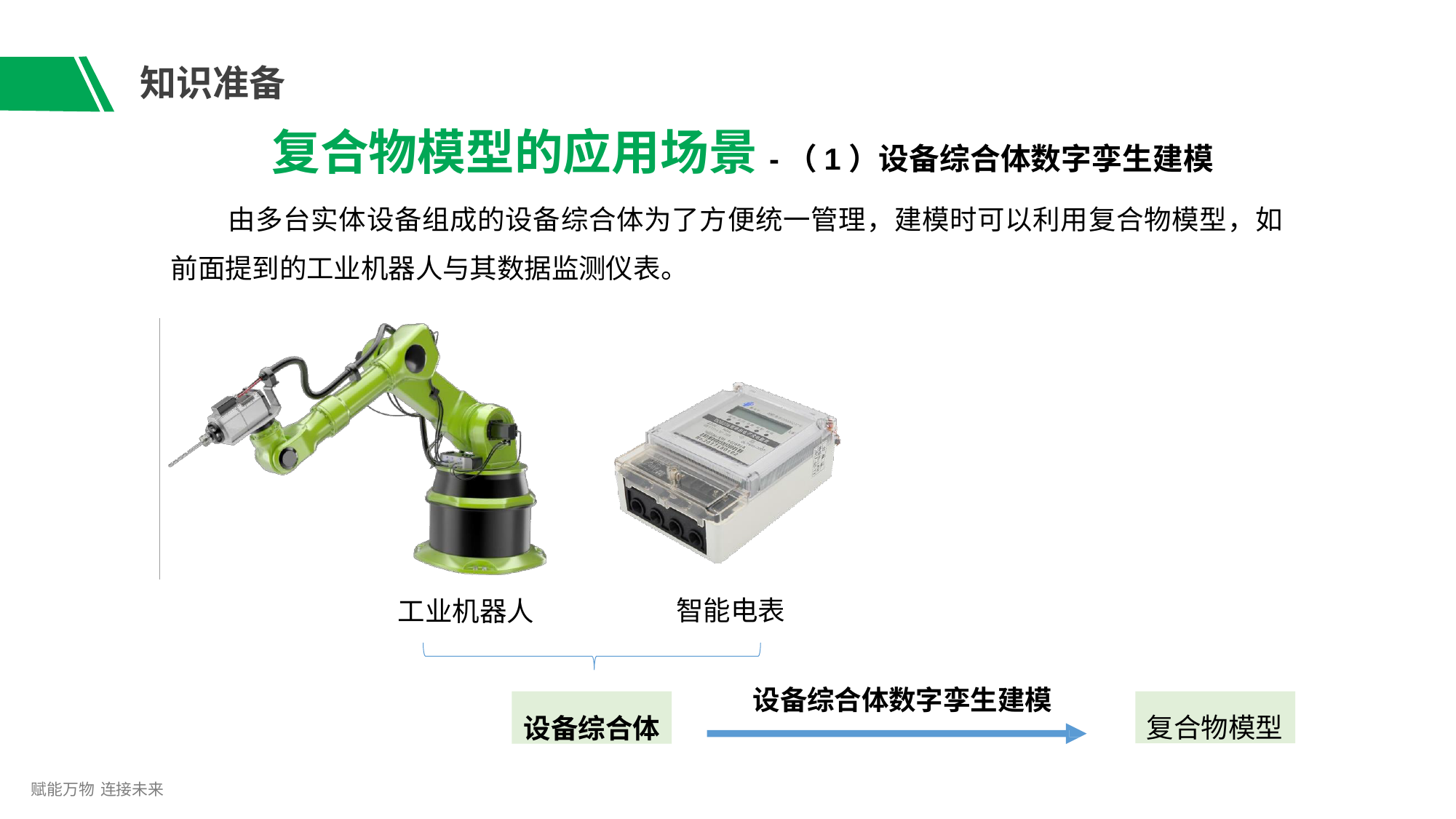

# 知识准备
复合物模型的应用场景-（1）设备综合体数字孪生建模
由多台实体设备组成的设备综合体为了方便统一管理，建模时可以利用复合物模型，如
前面提到的工业机器人与其数据监测仪表。

智能电表
工业机器人

设备综合体数字孪生建模
设备综合体
复合物模型

赋能万物 连接未来